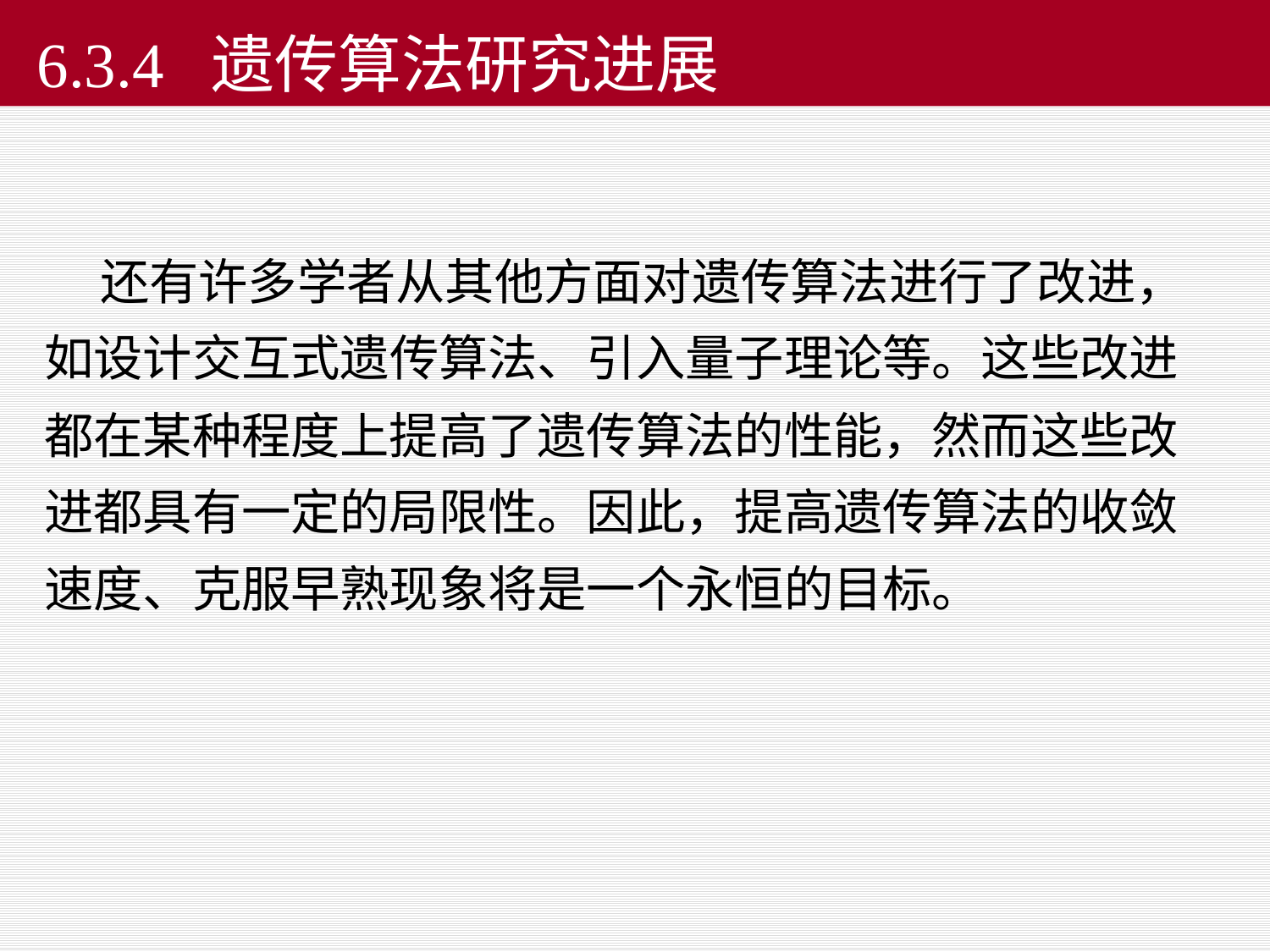

6.3.4  遗传算法研究进展
    还有许多学者从其他方面对遗传算法进行了改进，如设计交互式遗传算法、引入量子理论等。这些改进都在某种程度上提高了遗传算法的性能，然而这些改进都具有一定的局限性。因此，提高遗传算法的收敛速度、克服早熟现象将是一个永恒的目标。

132